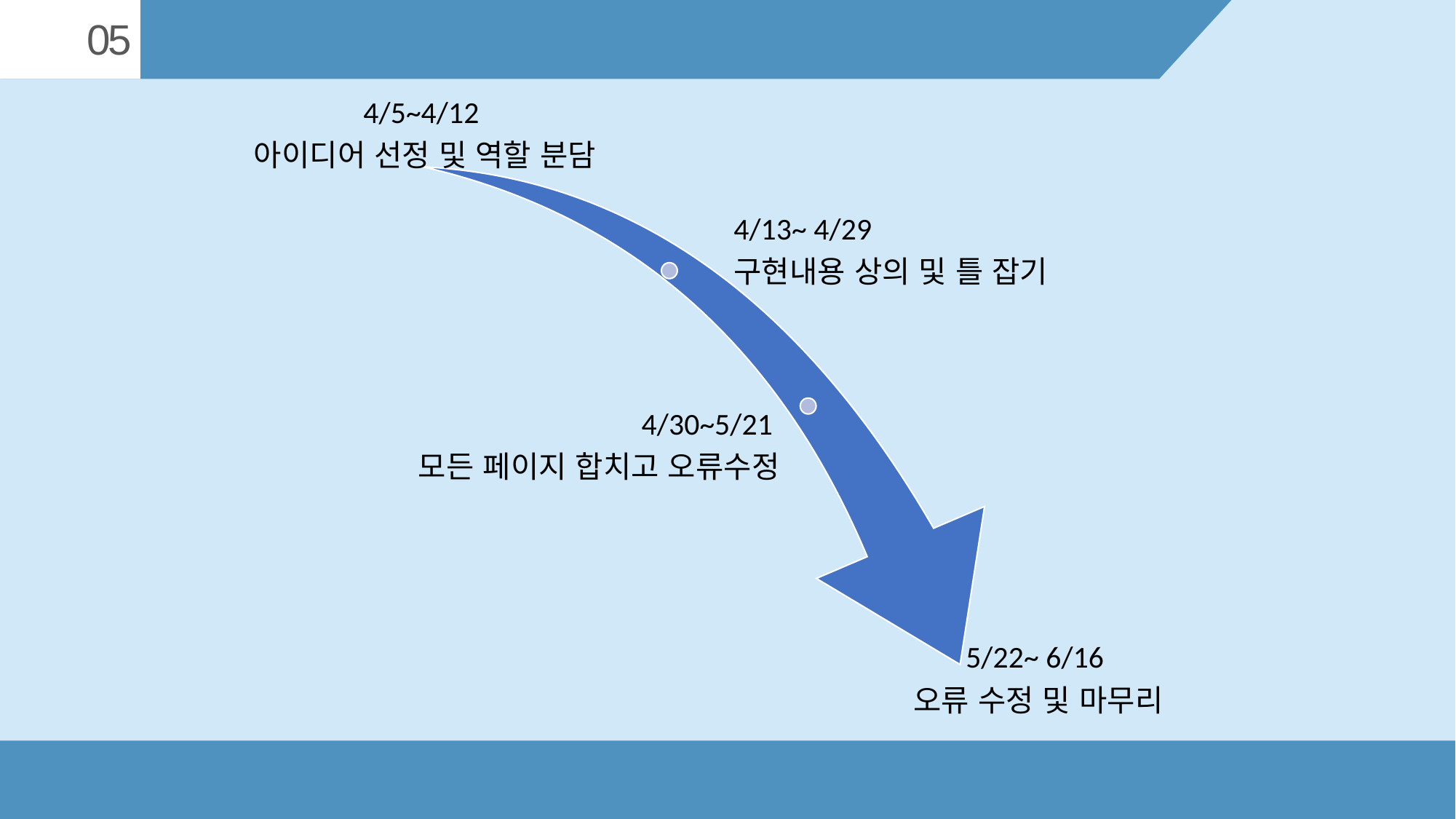

05
개발 일정
4/5~4/12
아이디어 선정 및 역할 분담
4/13~ 4/29
구현내용 상의 및 틀 잡기
4/30~5/21
모든 페이지 합치고 오류수정
5/22~ 6/16
오류 수정 및 마무리